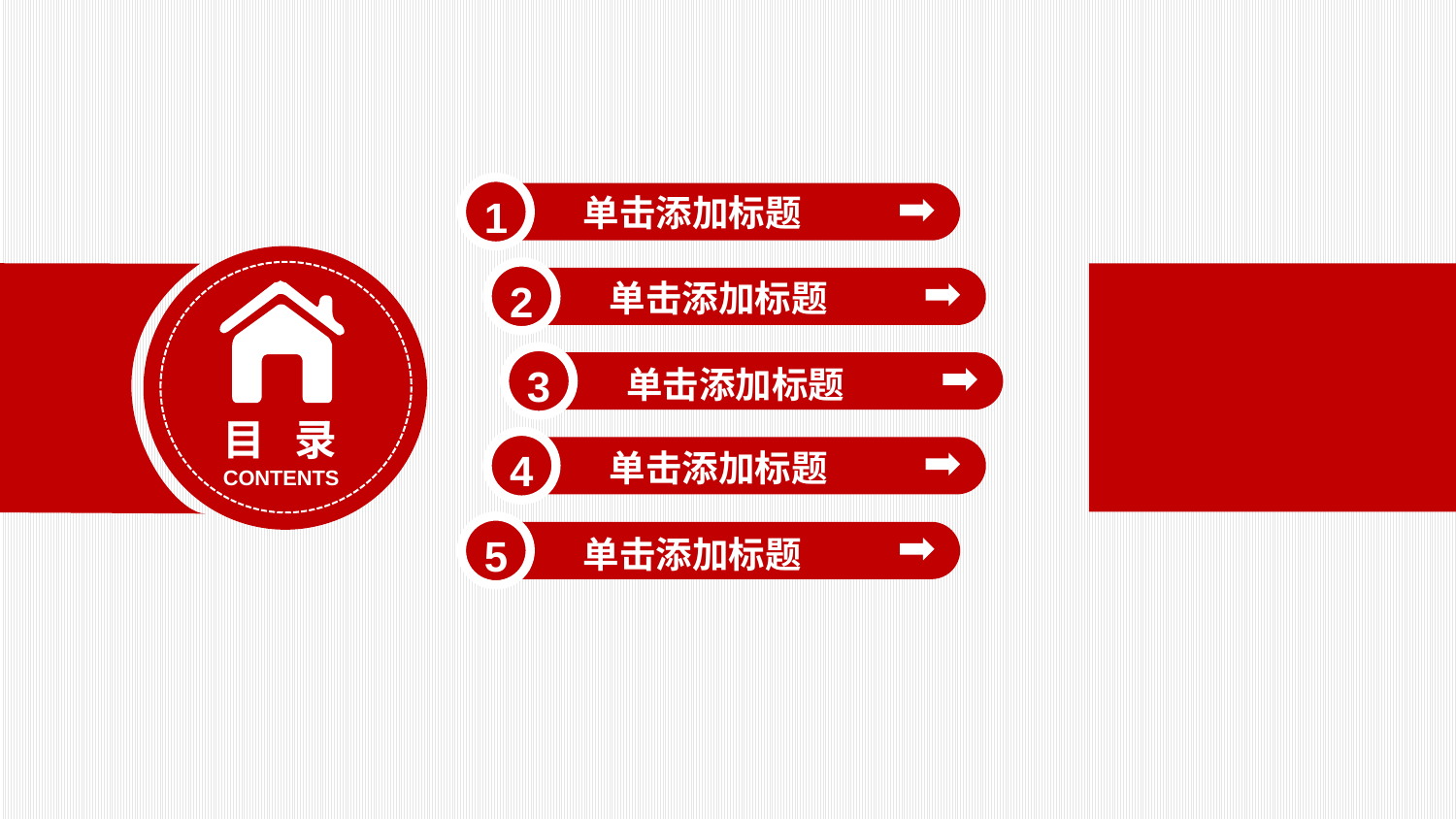

单击添加标题
1

   单击添加标题

2

   单击添加标题
3

目   录
CONTENTS

   单击添加标题
4

   单击添加标题
5